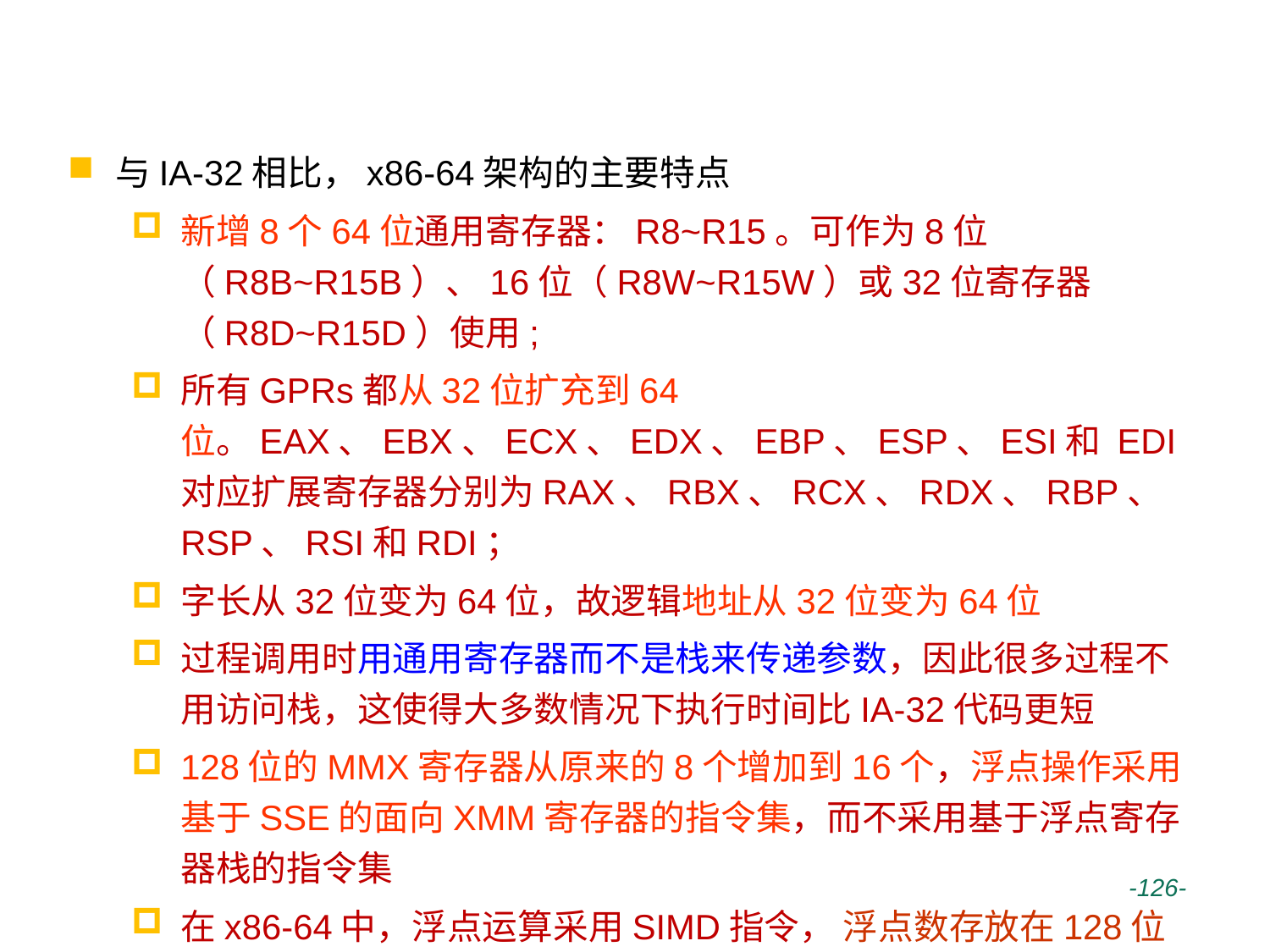

# X86-64架构
与IA-32相比，x86-64架构的主要特点
新增8个64位通用寄存器：R8~R15。可作为8位（R8B~R15B）、16位（R8W~R15W）或32位寄存器（R8D~R15D）使用;
所有GPRs都从32位扩充到64位。EAX、EBX、ECX、EDX、EBP、ESP、ESI和 EDI对应扩展寄存器分别为RAX、RBX、RCX、RDX、RBP、RSP、RSI和RDI；
字长从32位变为64位，故逻辑地址从32位变为64位
过程调用时用通用寄存器而不是栈来传递参数，因此很多过程不用访问栈，这使得大多数情况下执行时间比IA-32代码更短
128位的MMX寄存器从原来的8个增加到16个，浮点操作采用基于SSE的面向XMM寄存器的指令集，而不采用基于浮点寄存器栈的指令集
在x86-64中，浮点运算采用SIMD指令， 浮点数存放在128位的XMM寄存器中

 -126-